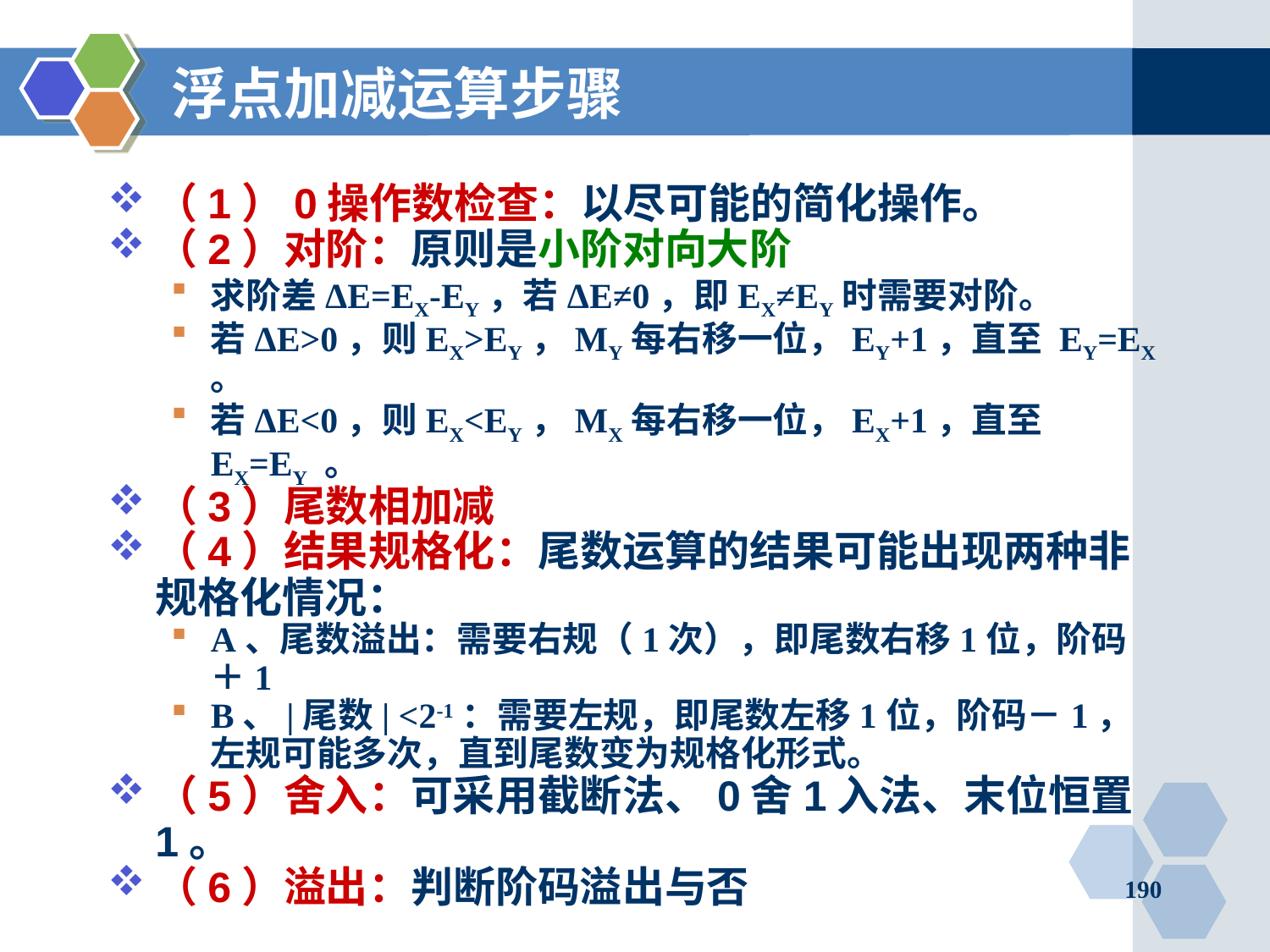

# 浮点加减运算步骤
（1）0操作数检查：以尽可能的简化操作。
（2）对阶：原则是小阶对向大阶
求阶差ΔE=EX-EY，若ΔE≠0，即EX≠EY时需要对阶。
若ΔE>0，则EX>EY，MY每右移一位，EY+1，直至 EY=EX 。
若ΔE<0，则EX<EY，MX每右移一位，EX+1，直至EX=EY 。
（3）尾数相加减
（4）结果规格化：尾数运算的结果可能出现两种非规格化情况：
A、尾数溢出：需要右规（1次），即尾数右移1位，阶码＋1
B、|尾数| <2-1：需要左规，即尾数左移1位，阶码－1，左规可能多次，直到尾数变为规格化形式。
（5）舍入：可采用截断法、0舍1入法、末位恒置1。
（6）溢出：判断阶码溢出与否
190